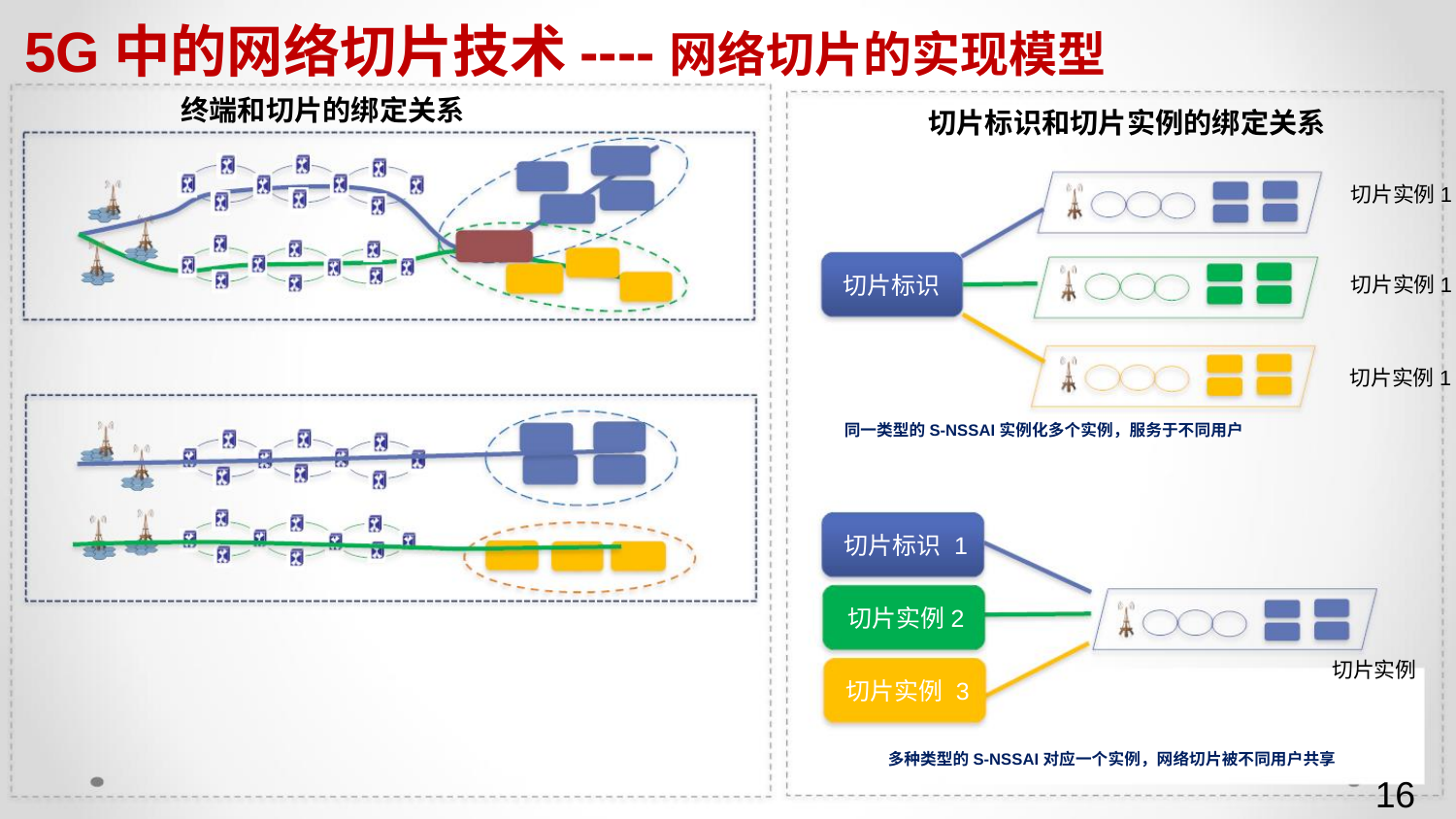

5G中的网络切片技术----网络切片的实现模型
终端和切片的绑定关系
切片标识和切片实例的绑定关系
切片实例1
切片标识
切片实例1
切片实例1
同一类型的S-NSSAI实例化多个实例，服务于不同用户
切片标识 1
切片实例2
切片实例
切片实例 3
多种类型的S-NSSAI对应一个实例，网络切片被不同用户共享
16